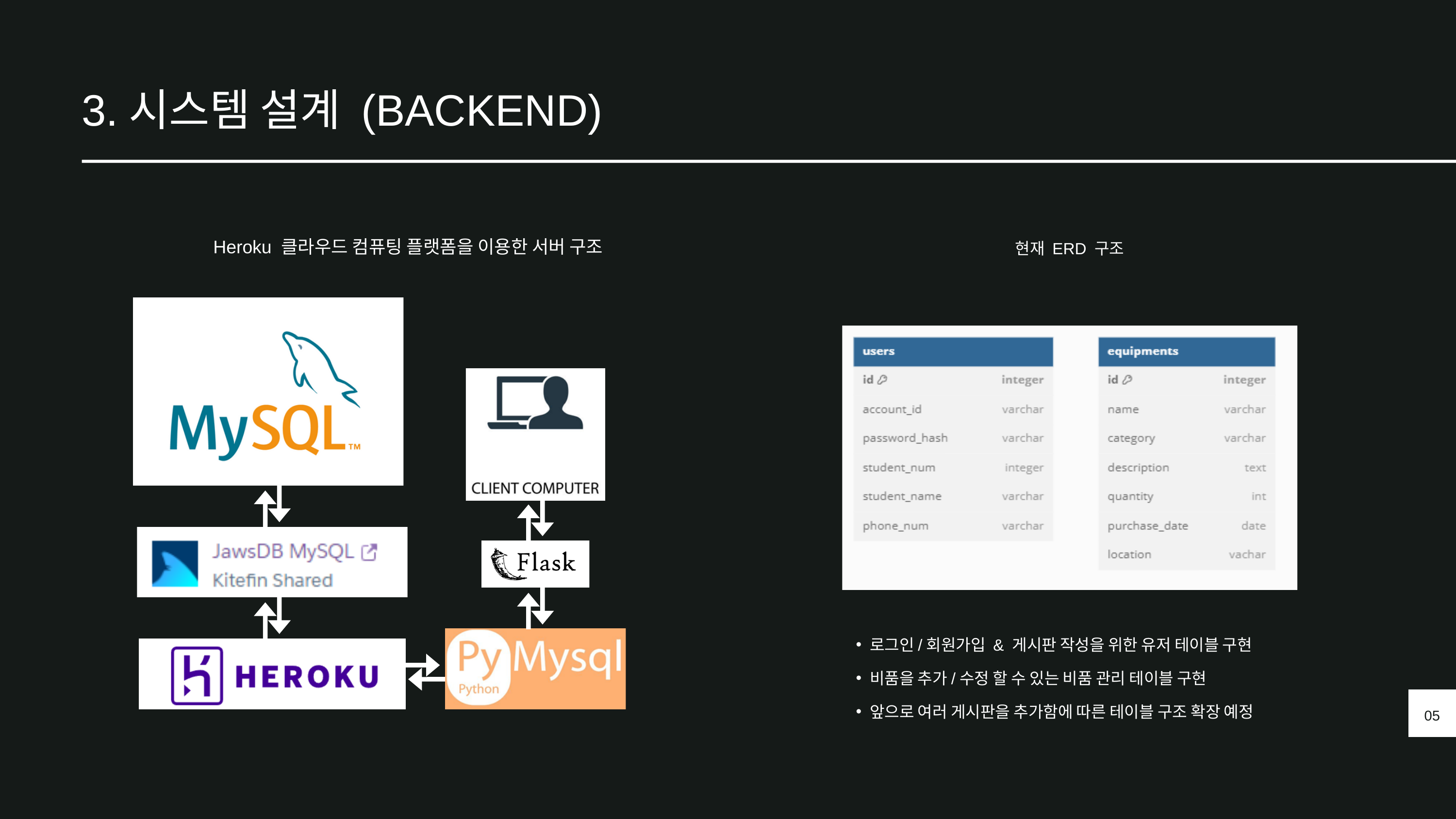

3.시스템 설계 (BACKEND)

Heroku 클라우드 컴퓨팅 플랫폼을 이용한 서버 구조
현재 ERD 구조

로그인/회원가입 & 게시판 작성을 위한 유저 테이블 구현
비품을 추가/수정 할 수 있는 비품 관리 테이블 구현
앞으로 여러 게시판을 추가함에 따른 테이블 구조 확장 예정

05